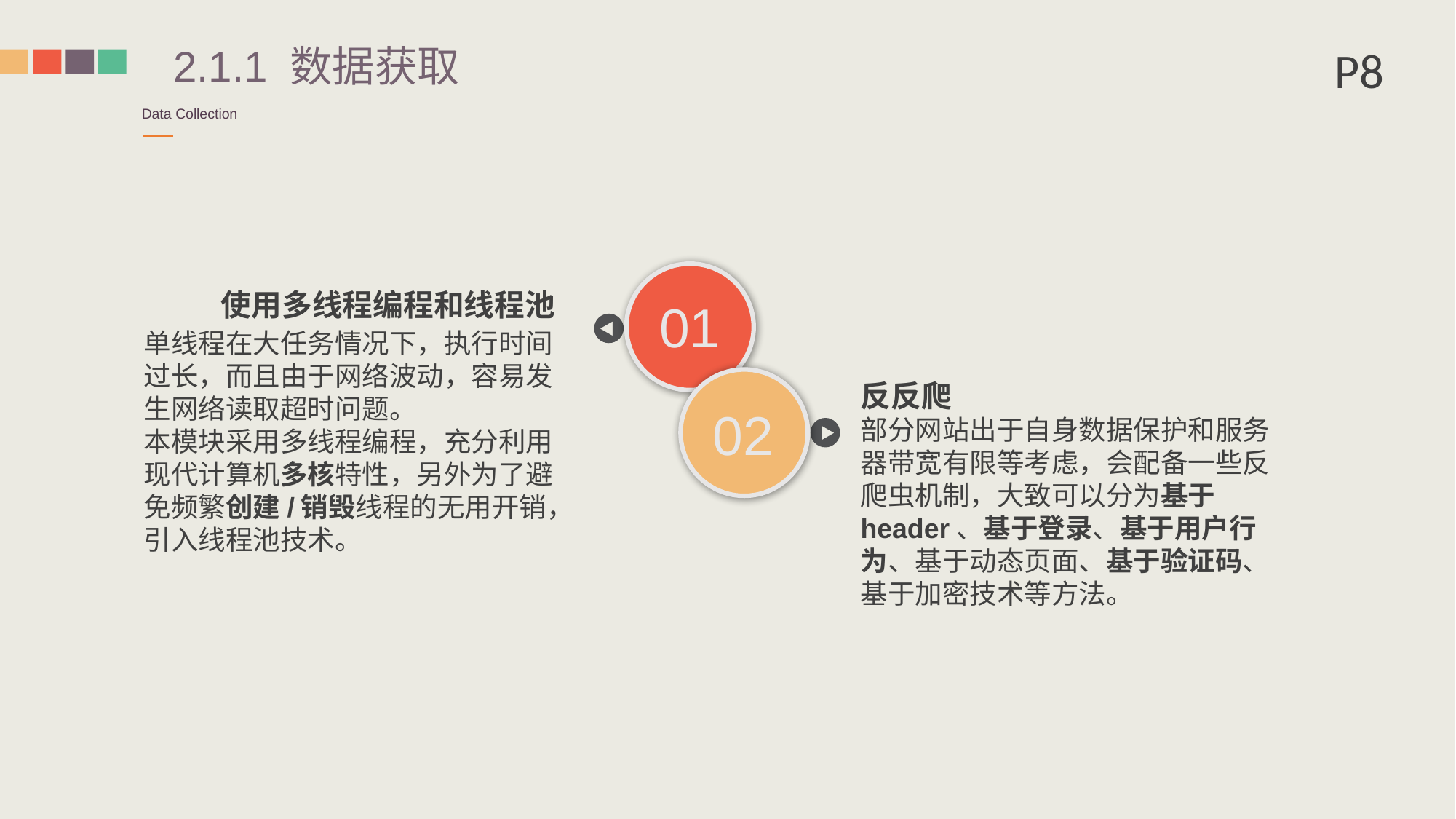

P8
2.1.1 数据获取
Data Collection

01
使用多线程编程和线程池
单线程在大任务情况下，执行时间过长，而且由于网络波动，容易发生网络读取超时问题。
本模块采用多线程编程，充分利用现代计算机多核特性，另外为了避免频繁创建/销毁线程的无用开销，引入线程池技术。

02
反反爬
部分网站出于自身数据保护和服务器带宽有限等考虑，会配备一些反爬虫机制，大致可以分为基于header、基于登录、基于用户行为、基于动态页面、基于验证码、基于加密技术等方法。